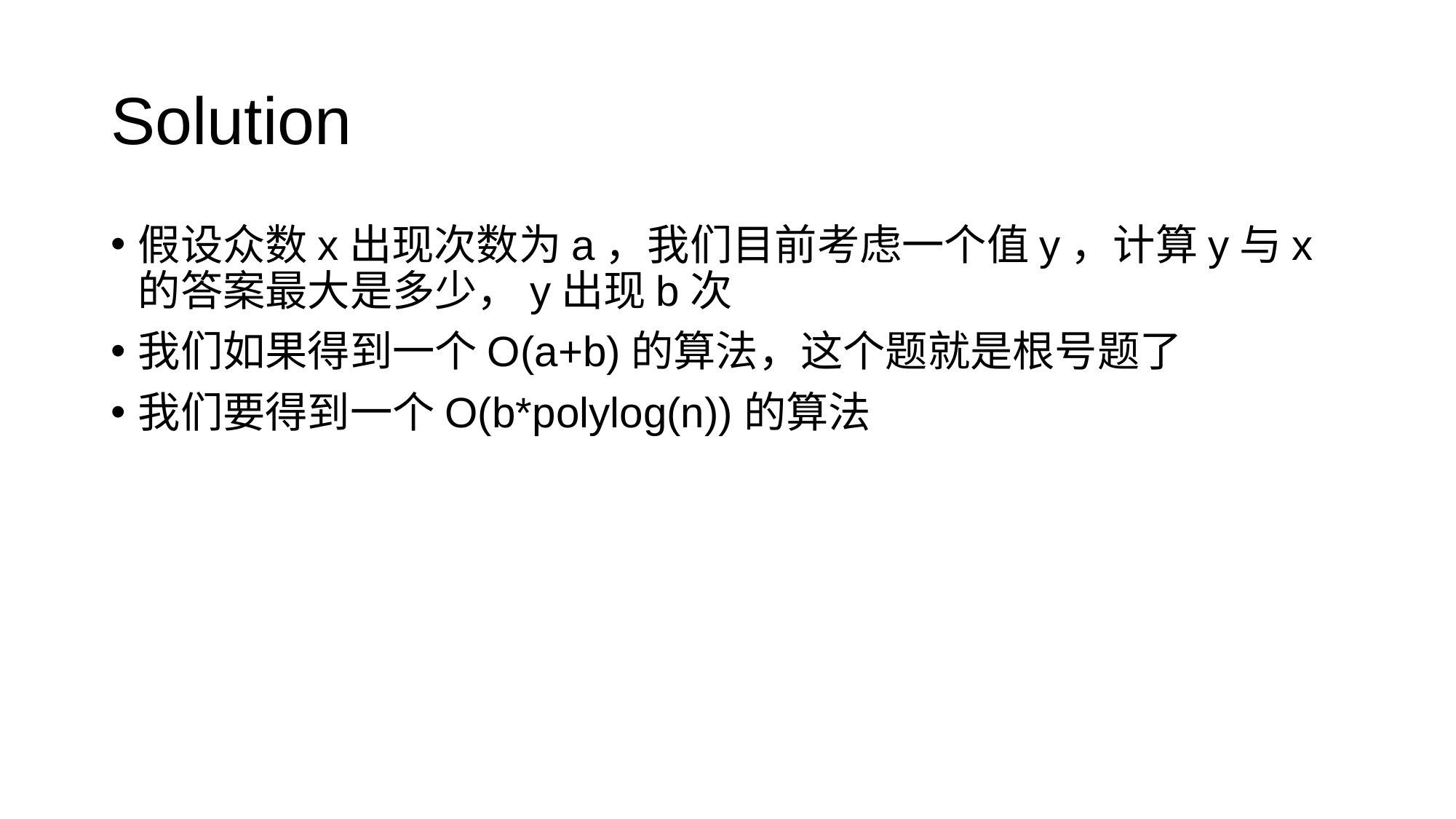

# Solution
假设众数x出现次数为a，我们目前考虑一个值y，计算y与x的答案最大是多少，y出现b次
我们如果得到一个O(a+b)的算法，这个题就是根号题了
我们要得到一个O(b*polylog(n))的算法